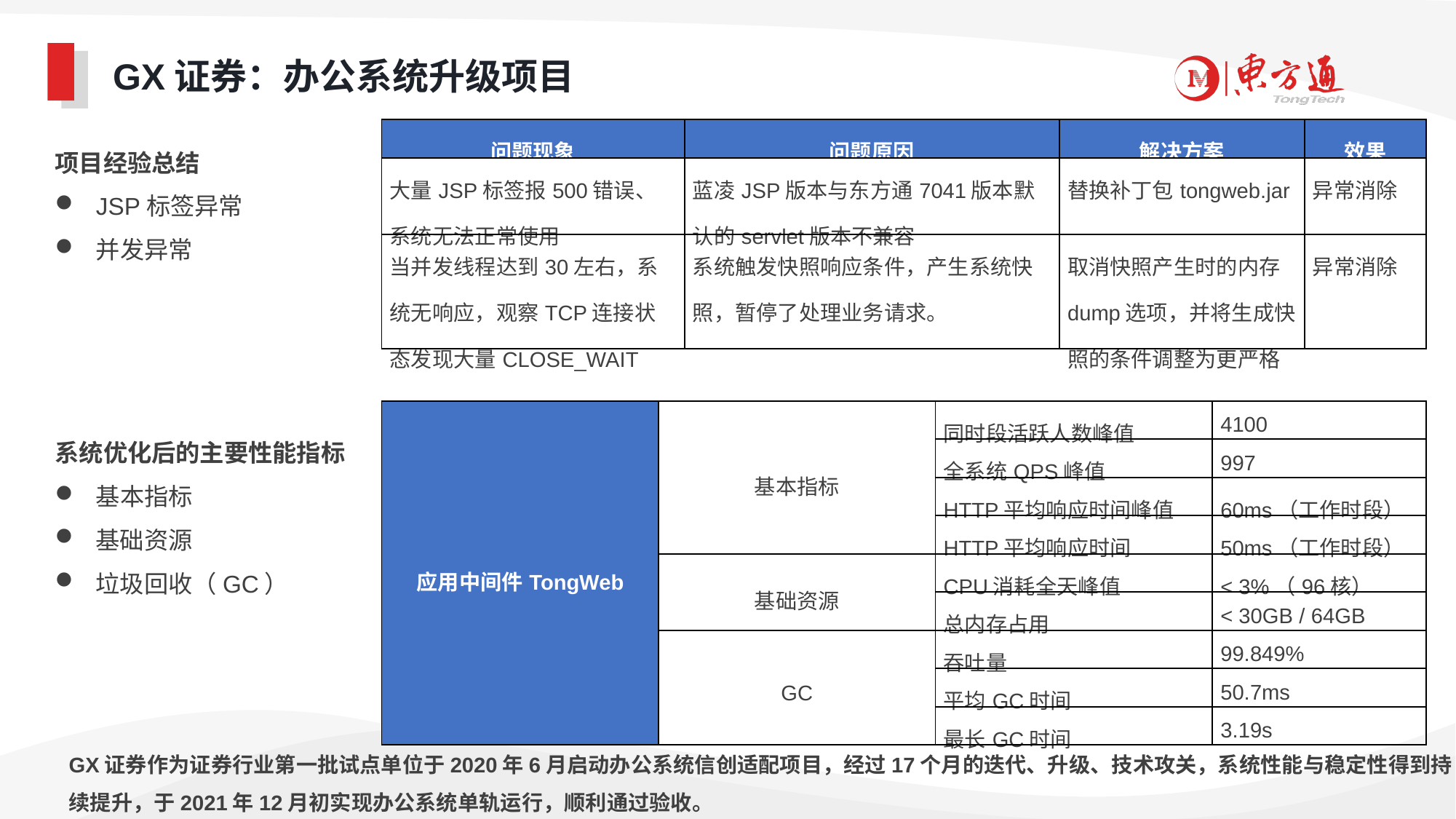

# GX证券：办公系统升级项目
| 问题现象 | 问题原因 | 解决方案 | 效果 |
| --- | --- | --- | --- |
| 大量JSP标签报500错误、系统无法正常使用 | 蓝凌JSP版本与东方通7041版本默认的servlet版本不兼容 | 替换补丁包tongweb.jar | 异常消除 |
| 当并发线程达到30左右，系统无响应，观察TCP连接状态发现大量CLOSE\_WAIT | 系统触发快照响应条件，产生系统快照，暂停了处理业务请求。 | 取消快照产生时的内存dump选项，并将生成快照的条件调整为更严格 | 异常消除 |
项目经验总结
JSP标签异常
并发异常
| 应用中间件TongWeb | 基本指标 | 同时段活跃人数峰值 | 4100 |
| --- | --- | --- | --- |
|  |  | 全系统QPS峰值 | 997 |
|  |  | HTTP平均响应时间峰值 | 60ms（工作时段） |
|  |  | HTTP平均响应时间 | 50ms（工作时段） |
|  | 基础资源 | CPU消耗全天峰值 | < 3%（96核） |
|  |  | 总内存占用 | < 30GB / 64GB |
|  | GC | 吞吐量 | 99.849% |
|  |  | 平均GC时间 | 50.7ms |
|  |  | 最长GC时间 | 3.19s |
系统优化后的主要性能指标
基本指标
基础资源
垃圾回收（GC）
GX证券作为证券行业第一批试点单位于2020年6月启动办公系统信创适配项目，经过17个月的迭代、升级、技术攻关，系统性能与稳定性得到持续提升，于2021年12月初实现办公系统单轨运行，顺利通过验收。